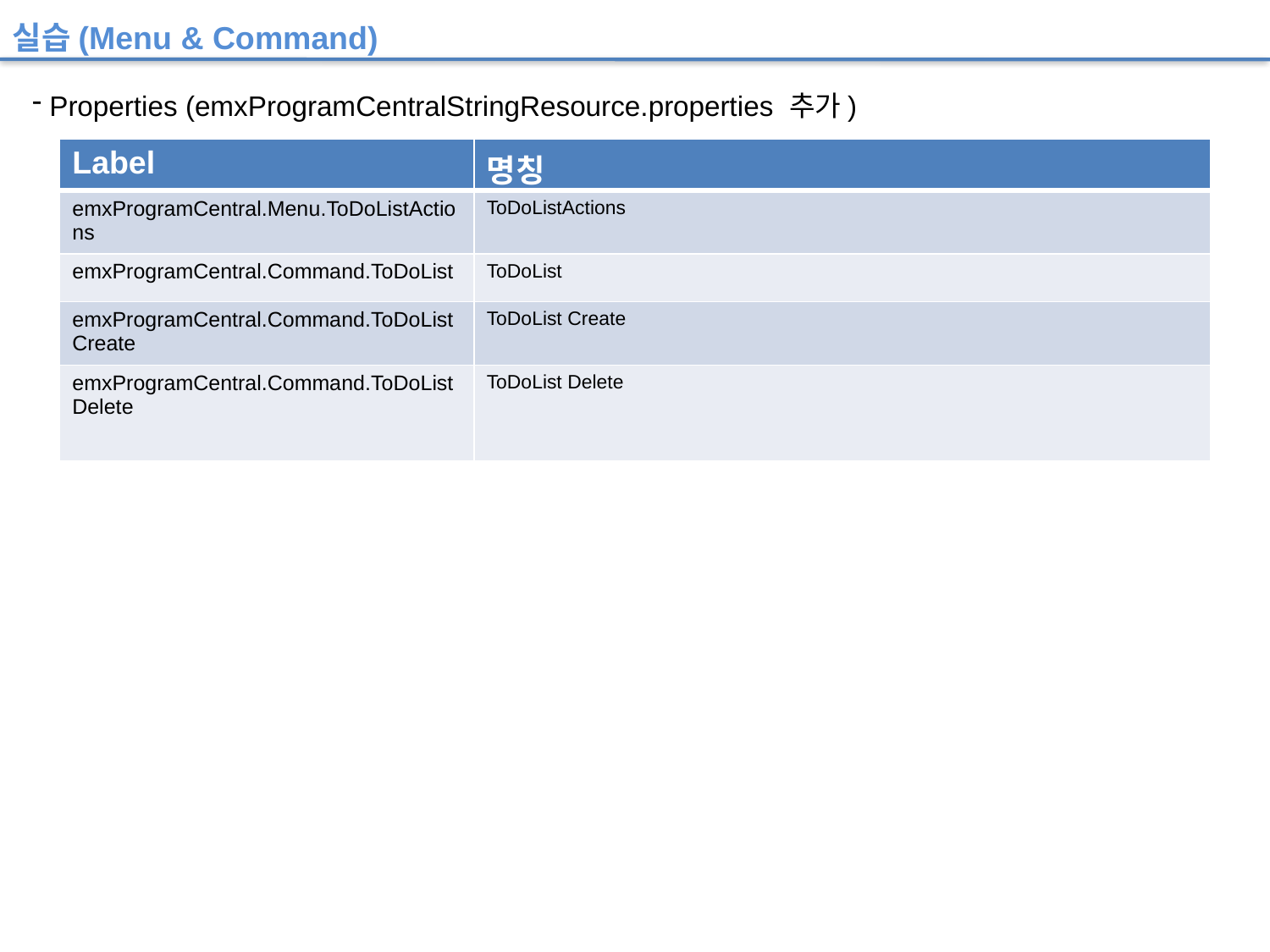

실습(Menu & Command)
 Properties (emxProgramCentralStringResource.properties 추가)
| Label | 명칭 |
| --- | --- |
| emxProgramCentral.Menu.ToDoListActions | ToDoListActions |
| emxProgramCentral.Command.ToDoList | ToDoList |
| emxProgramCentral.Command.ToDoListCreate | ToDoList Create |
| emxProgramCentral.Command.ToDoListDelete | ToDoList Delete |